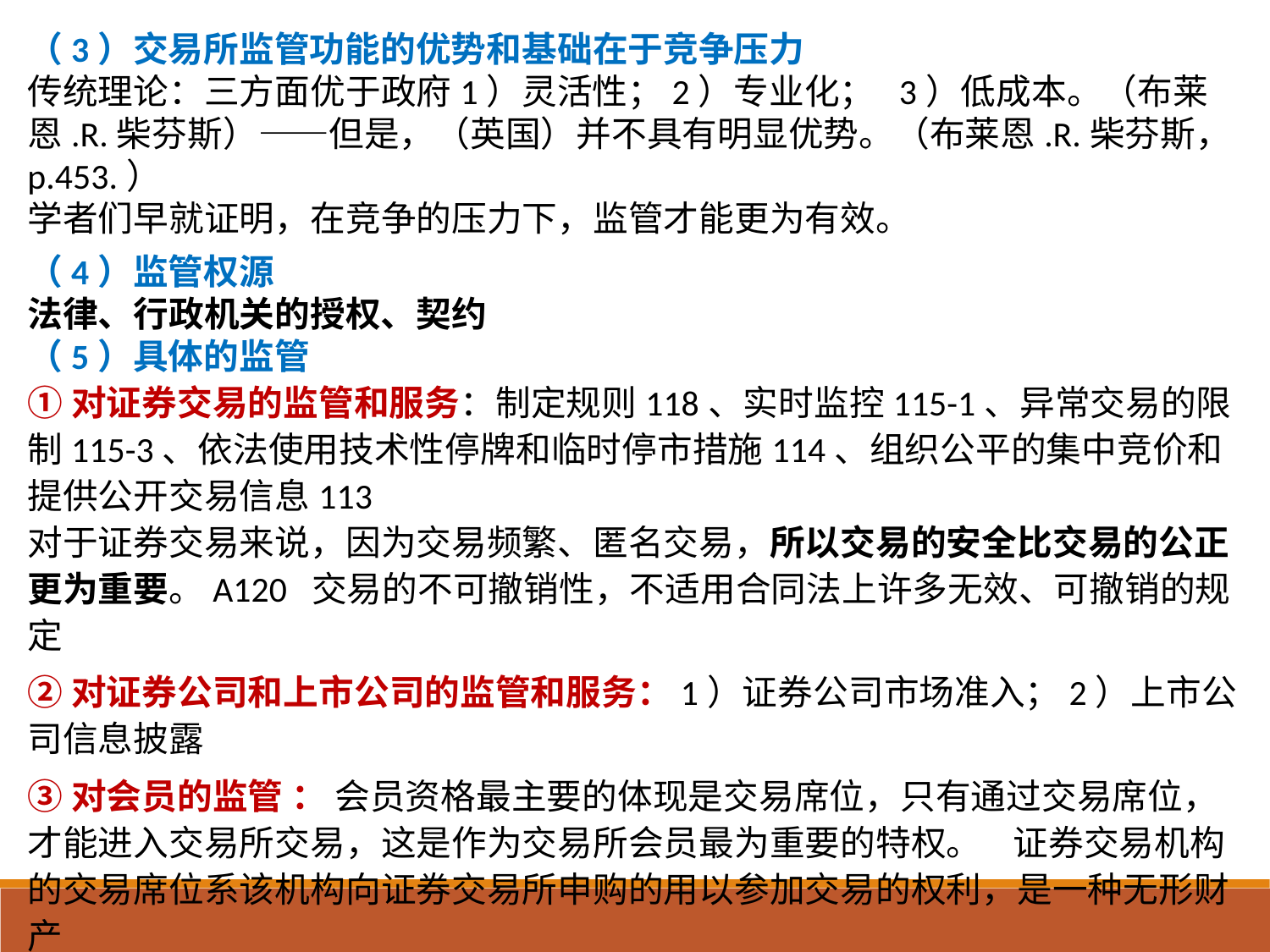

（3）交易所监管功能的优势和基础在于竞争压力
传统理论：三方面优于政府1）灵活性；2）专业化；  3）低成本。（布莱恩.R.柴芬斯）——但是，（英国）并不具有明显优势。（布莱恩.R.柴芬斯，p.453.）
学者们早就证明，在竞争的压力下，监管才能更为有效。
（4）监管权源
法律、行政机关的授权、契约
（5）具体的监管
①对证券交易的监管和服务：制定规则118、实时监控115-1、异常交易的限制115-3、依法使用技术性停牌和临时停市措施114、组织公平的集中竞价和提供公开交易信息113
对于证券交易来说，因为交易频繁、匿名交易，所以交易的安全比交易的公正更为重要。A120  交易的不可撤销性，不适用合同法上许多无效、可撤销的规定
②对证券公司和上市公司的监管和服务：1）证券公司市场准入；2）上市公司信息披露
③对会员的监管 ： 会员资格最主要的体现是交易席位，只有通过交易席位，才能进入交易所交易，这是作为交易所会员最为重要的特权。    证券交易机构的交易席位系该机构向证券交易所申购的用以参加交易的权利，是一种无形财产